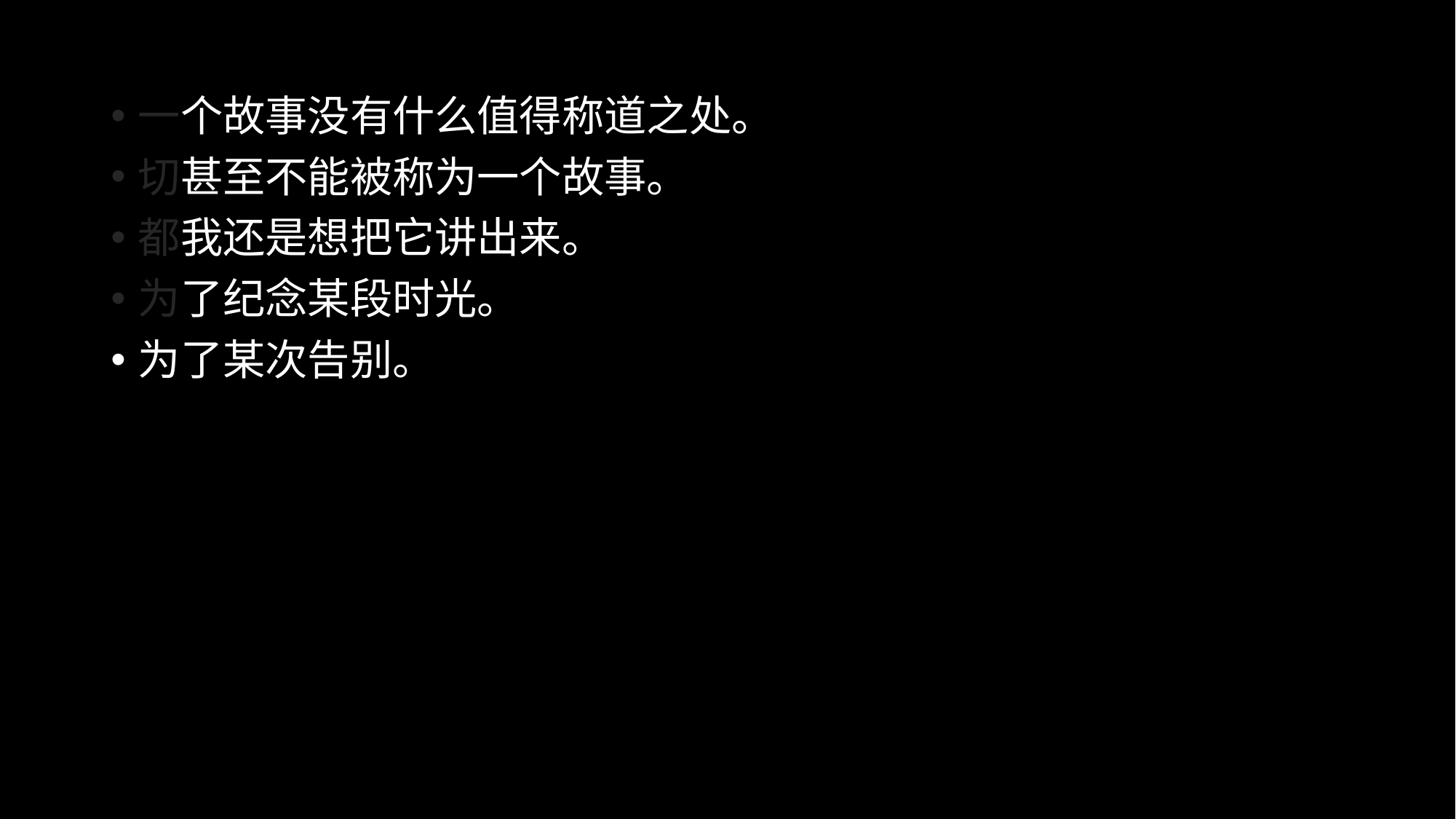

一个故事没有什么值得称道之处。
切甚至不能被称为一个故事。
都我还是想把它讲出来。
为了纪念某段时光。
为了某次告别。